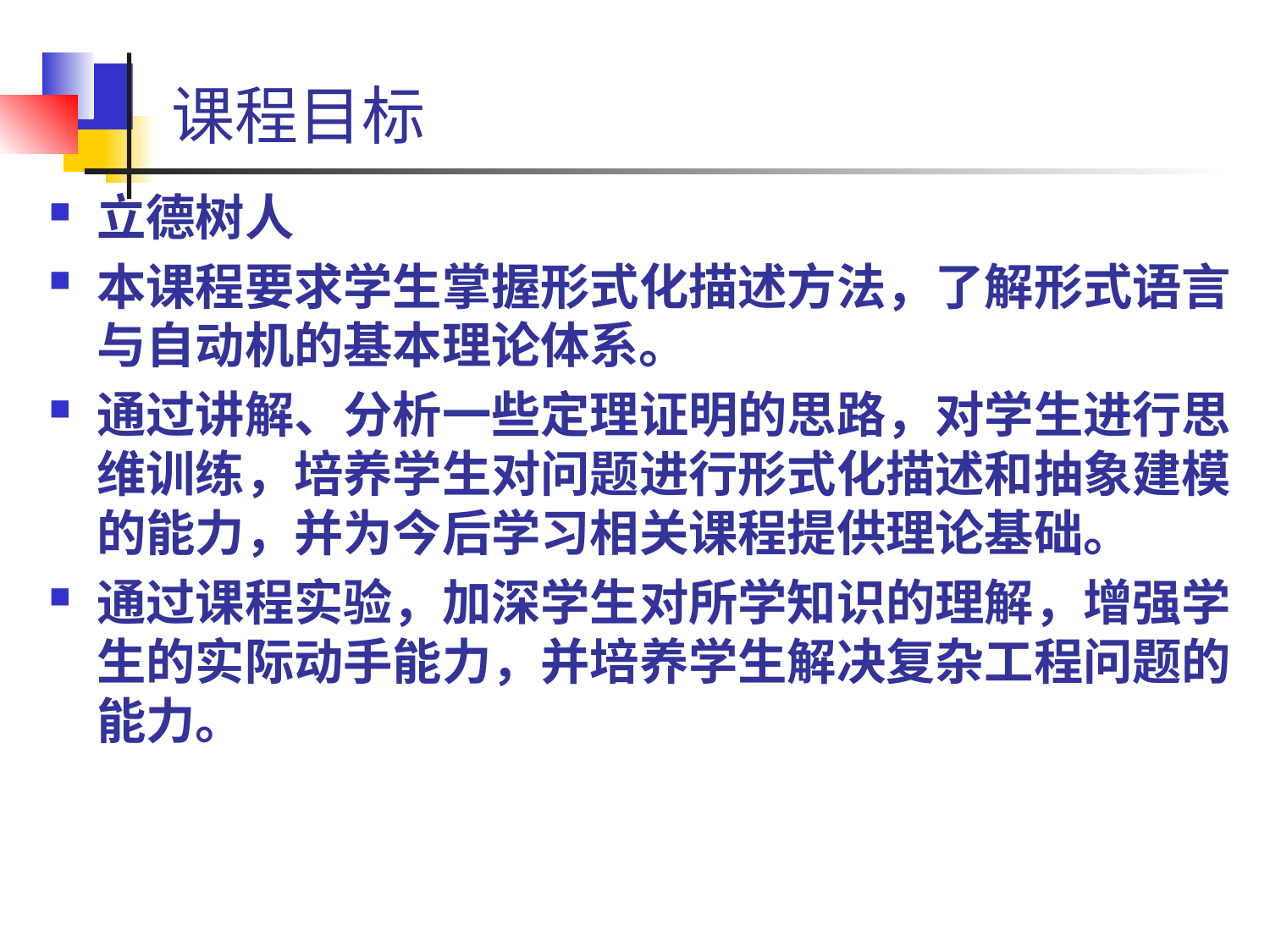

# 课程目标
立德树人
本课程要求学生掌握形式化描述方法，了解形式语言与自动机的基本理论体系。
通过讲解、分析一些定理证明的思路，对学生进行思维训练，培养学生对问题进行形式化描述和抽象建模的能力，并为今后学习相关课程提供理论基础。
通过课程实验，加深学生对所学知识的理解，增强学生的实际动手能力，并培养学生解决复杂工程问题的能力。